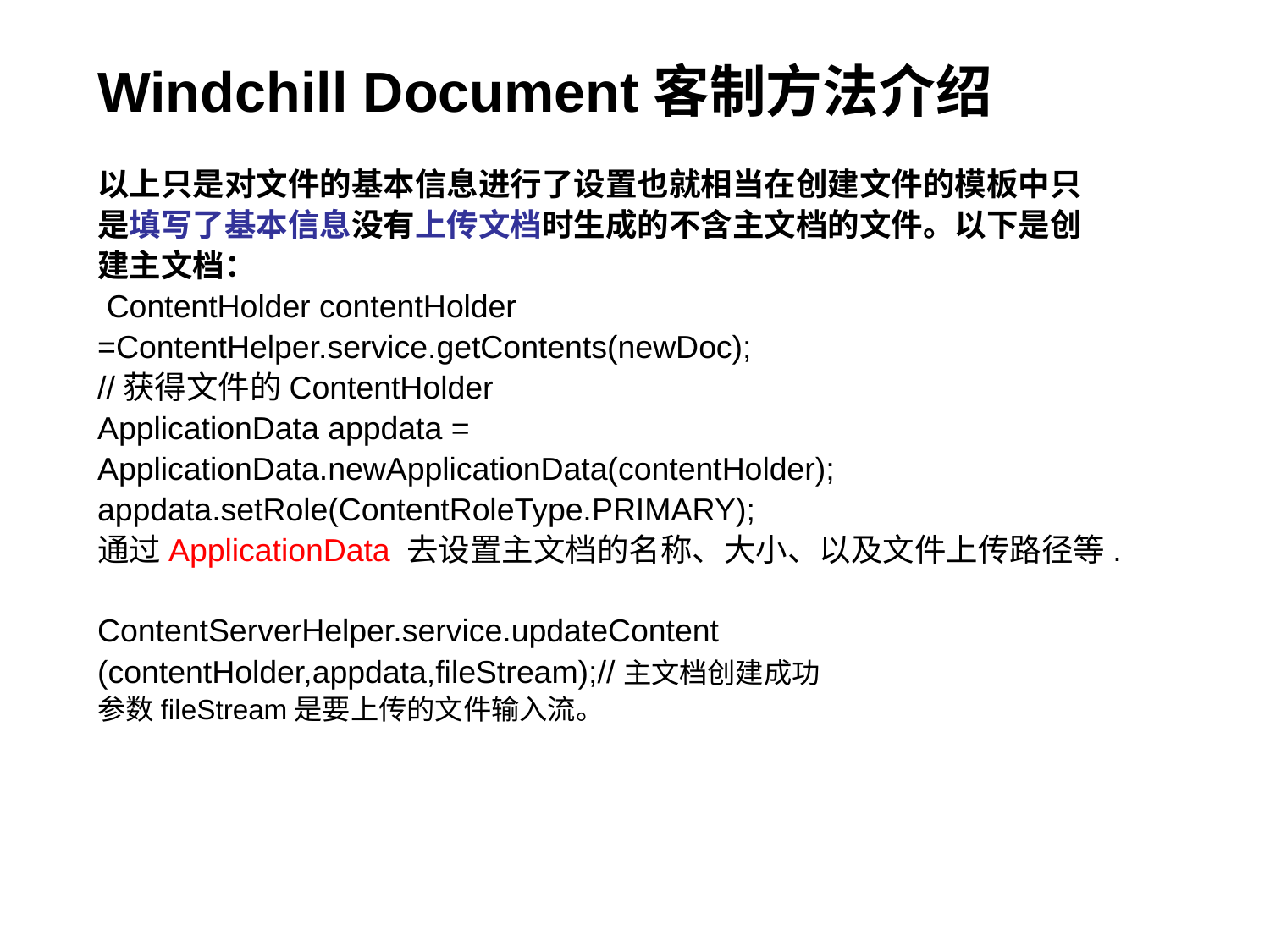

# Windchill Document客制方法介绍
以上只是对文件的基本信息进行了设置也就相当在创建文件的模板中只
是填写了基本信息没有上传文档时生成的不含主文档的文件。以下是创
建主文档：
 ContentHolder contentHolder
=ContentHelper.service.getContents(newDoc);
//获得文件的ContentHolder
ApplicationData appdata =
ApplicationData.newApplicationData(contentHolder);
appdata.setRole(ContentRoleType.PRIMARY);
通过ApplicationData 去设置主文档的名称、大小、以及文件上传路径等.

ContentServerHelper.service.updateContent
(contentHolder,appdata,fileStream);//主文档创建成功
参数fileStream是要上传的文件输入流。